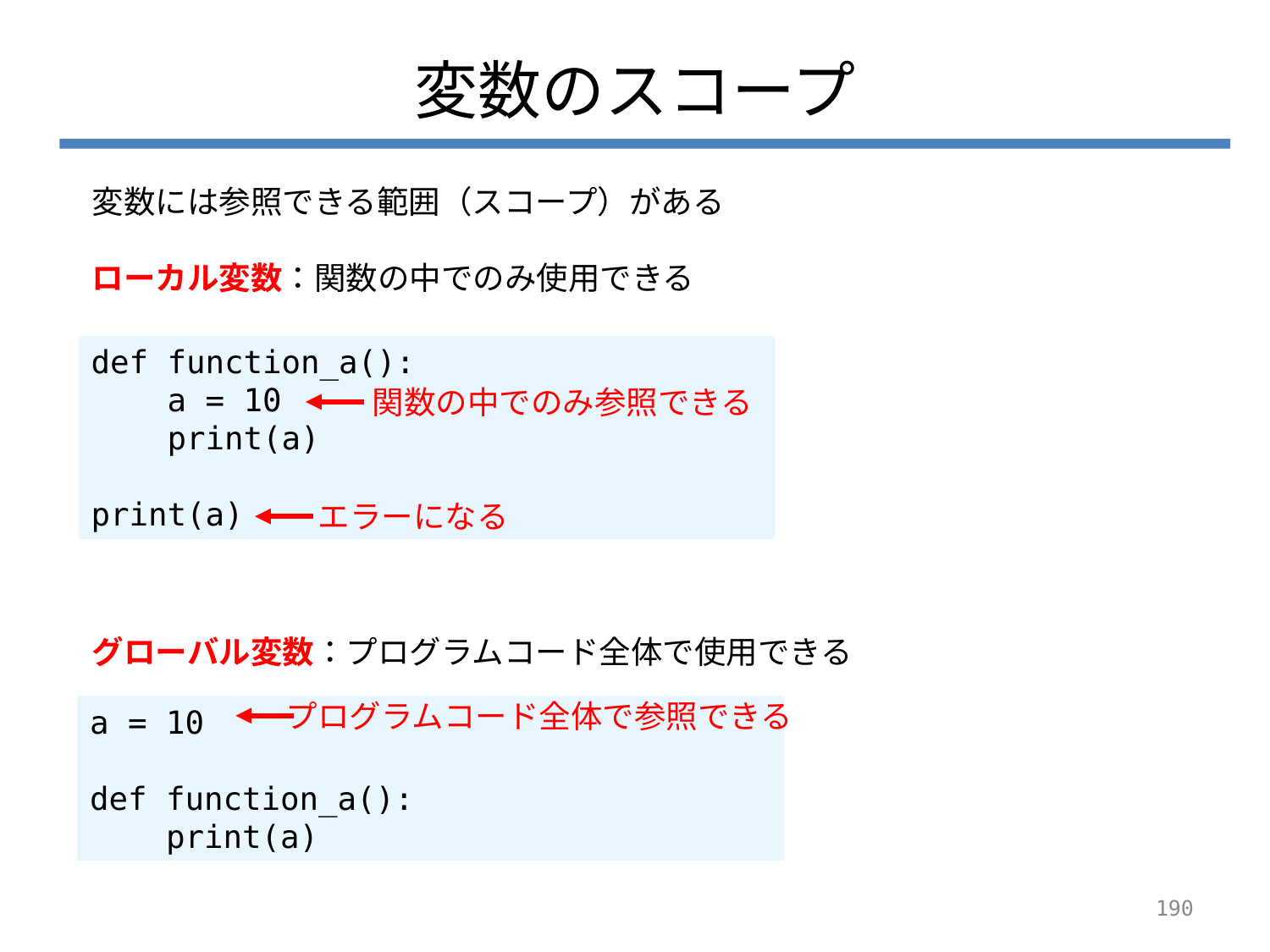

# 変数のスコープ
変数には参照できる範囲（スコープ）がある

ローカル変数：関数の中でのみ使用できる

def function_a():
    a = 10
    print(a)

print(a)
関数の中でのみ参照できる
エラーになる
グローバル変数：プログラムコード全体で使用できる
プログラムコード全体で参照できる
a = 10

def function_a():
    print(a)
190